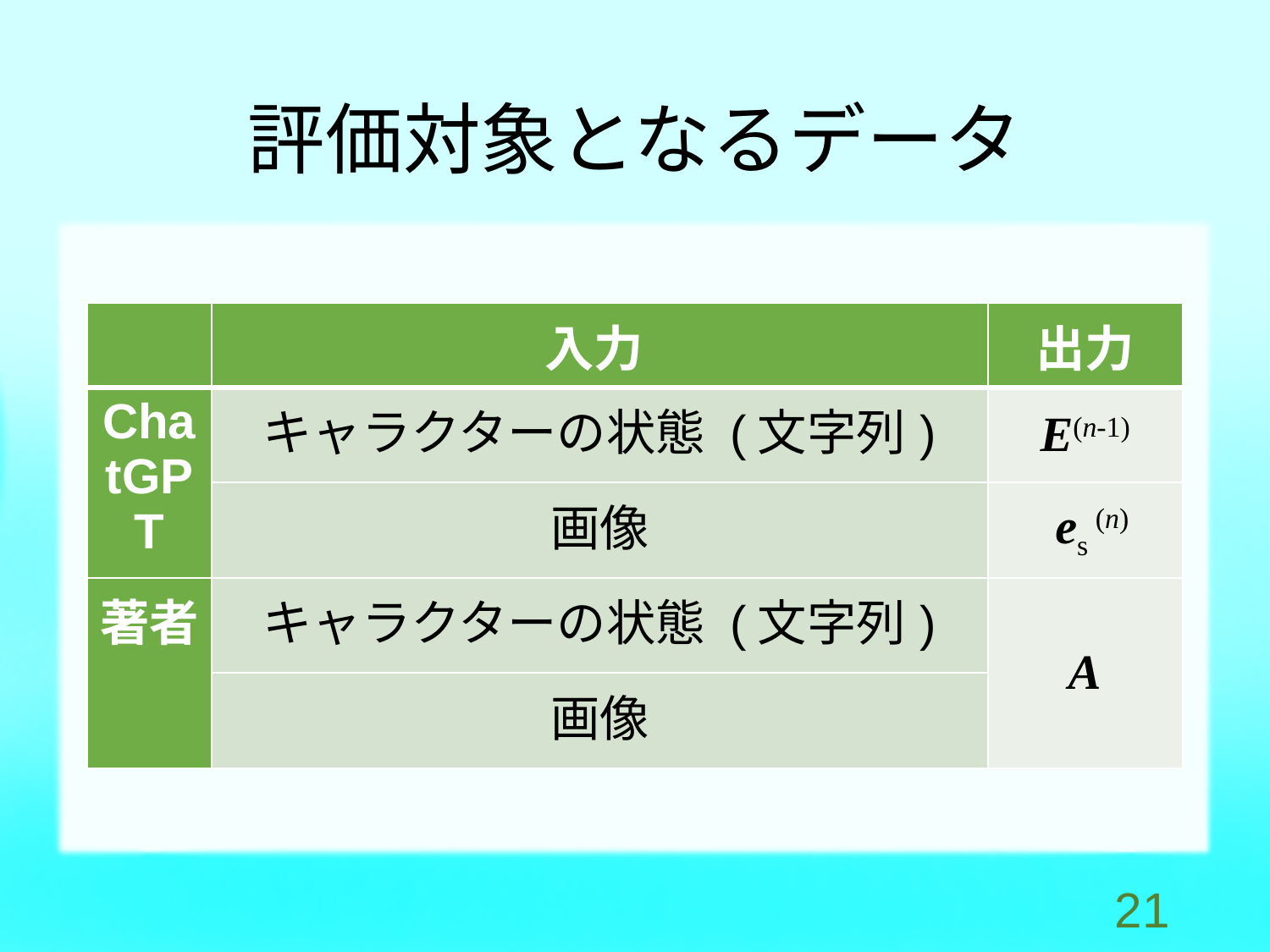

# 評価対象となるデータ

|  | 入力 | 出力 |
| --- | --- | --- |
| ChatGPT | キャラクターの状態 (文字列) | E(n-1) |
|  | 画像 | es (n) |
| 著者 | キャラクターの状態 (文字列) | A |
|  | 画像 |  |
21